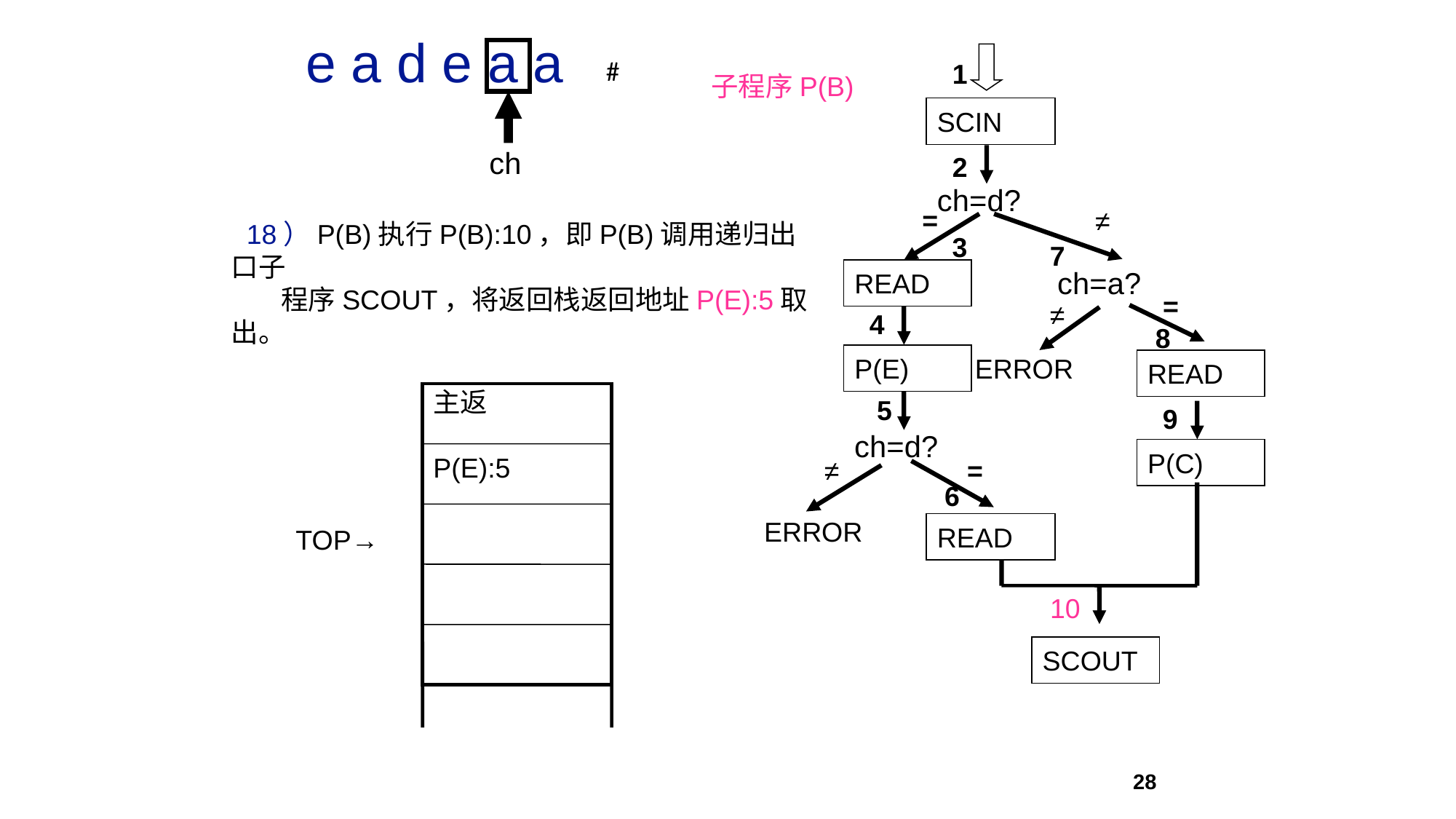

e a d e a a

ch

1
SCIN
2

ch=d?
=
≠

3
7
ch=a?
READ
=
≠
4

8
ERROR
P(E)
READ
5

9

ch=d?
P(C)
≠
=

6

ERROR
READ

10

SCOUT
#
子程序P(B)
  18）P(B)执行P(B):10，即P(B)调用递归出口子
       程序SCOUT，将返回栈返回地址P(E):5取出。

主返

P(E):5

TOP→

28